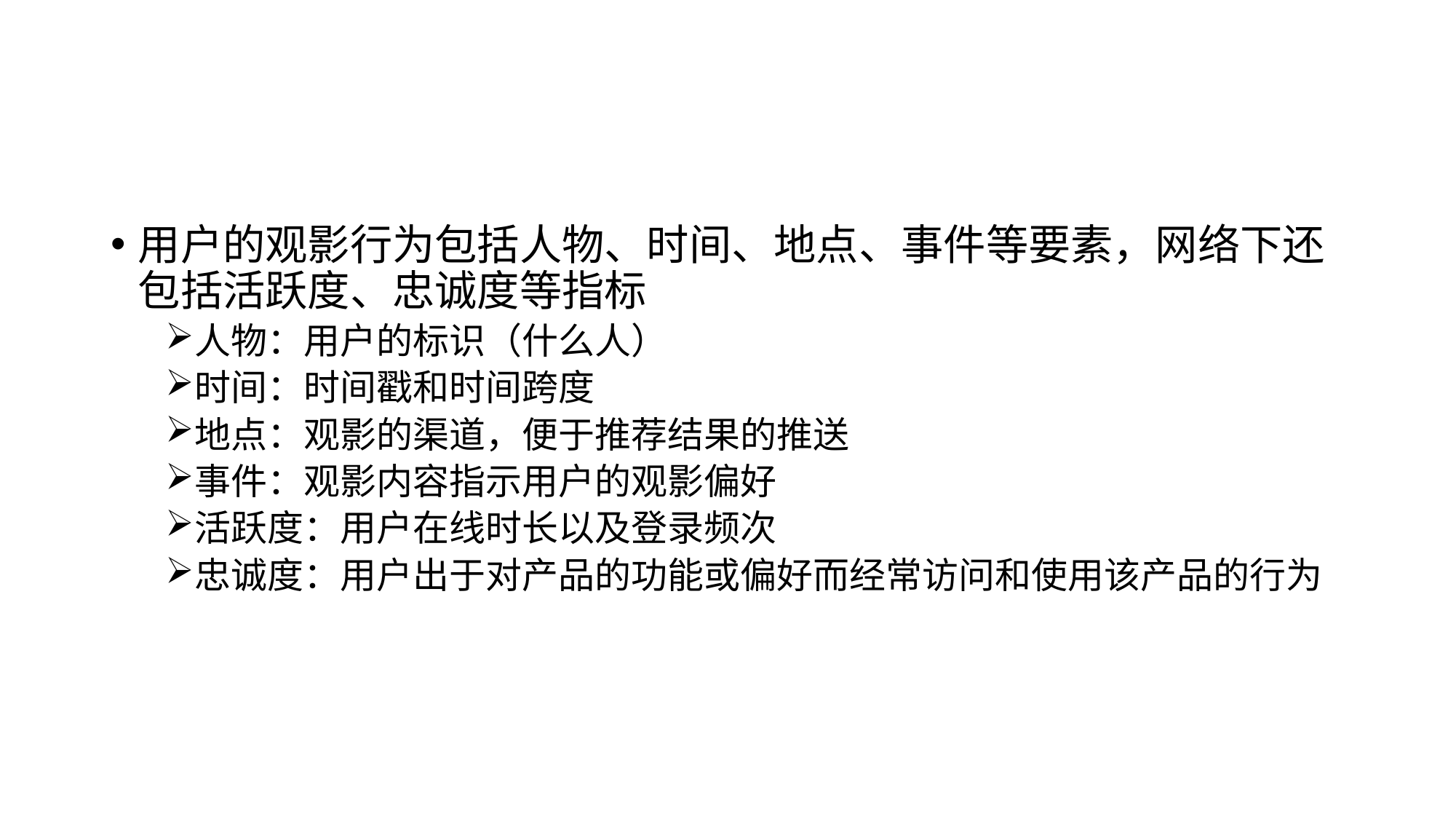

#
用户的观影行为包括人物、时间、地点、事件等要素，网络下还包括活跃度、忠诚度等指标
人物：用户的标识（什么人）
时间：时间戳和时间跨度
地点：观影的渠道，便于推荐结果的推送
事件：观影内容指示用户的观影偏好
活跃度：用户在线时长以及登录频次
忠诚度：用户出于对产品的功能或偏好而经常访问和使用该产品的行为